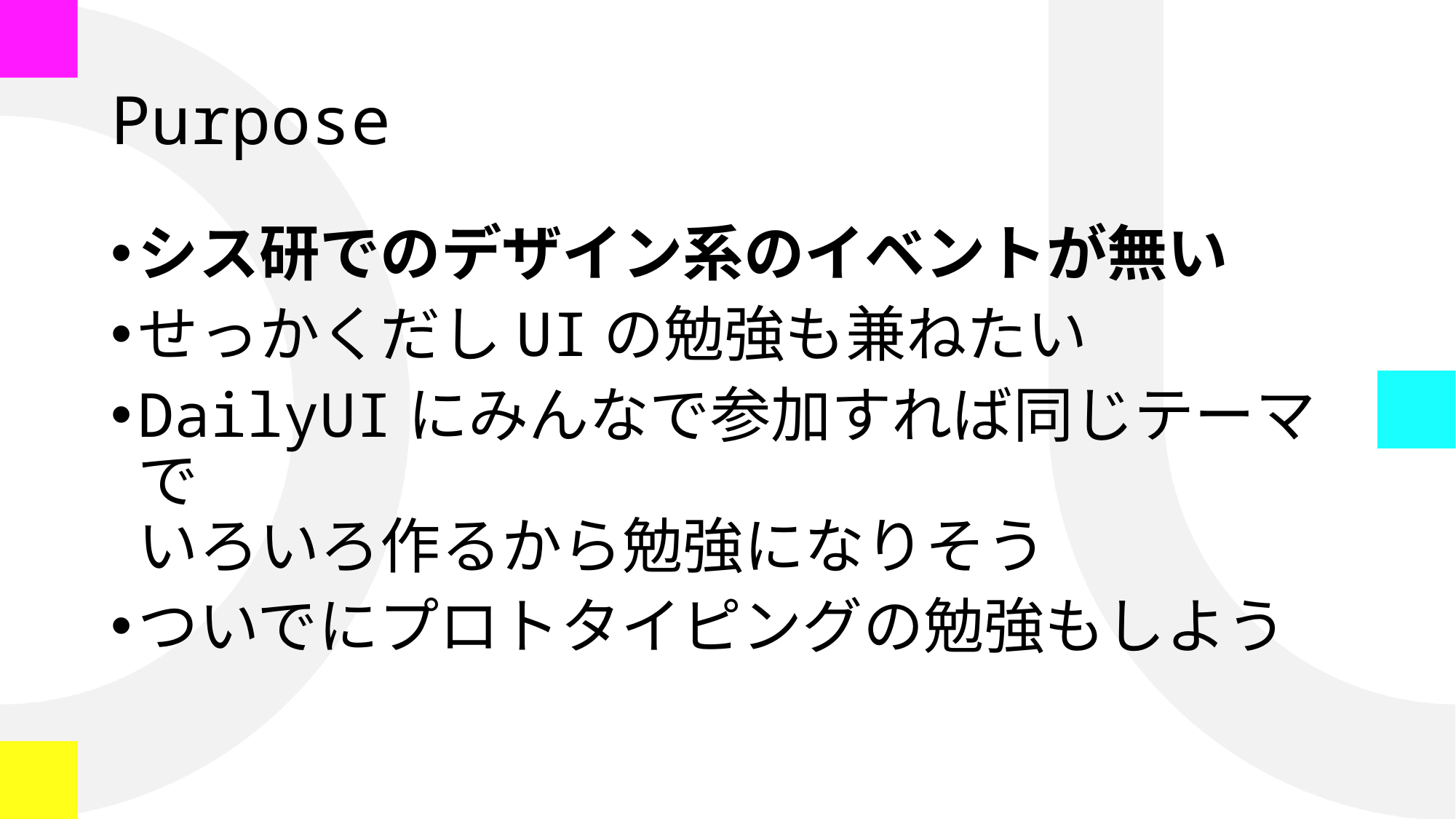

# Purpose
シス研でのデザイン系のイベントが無い
せっかくだしUIの勉強も兼ねたい
DailyUIにみんなで参加すれば同じテーマで
いろいろ作るから勉強になりそう
ついでにプロトタイピングの勉強もしよう